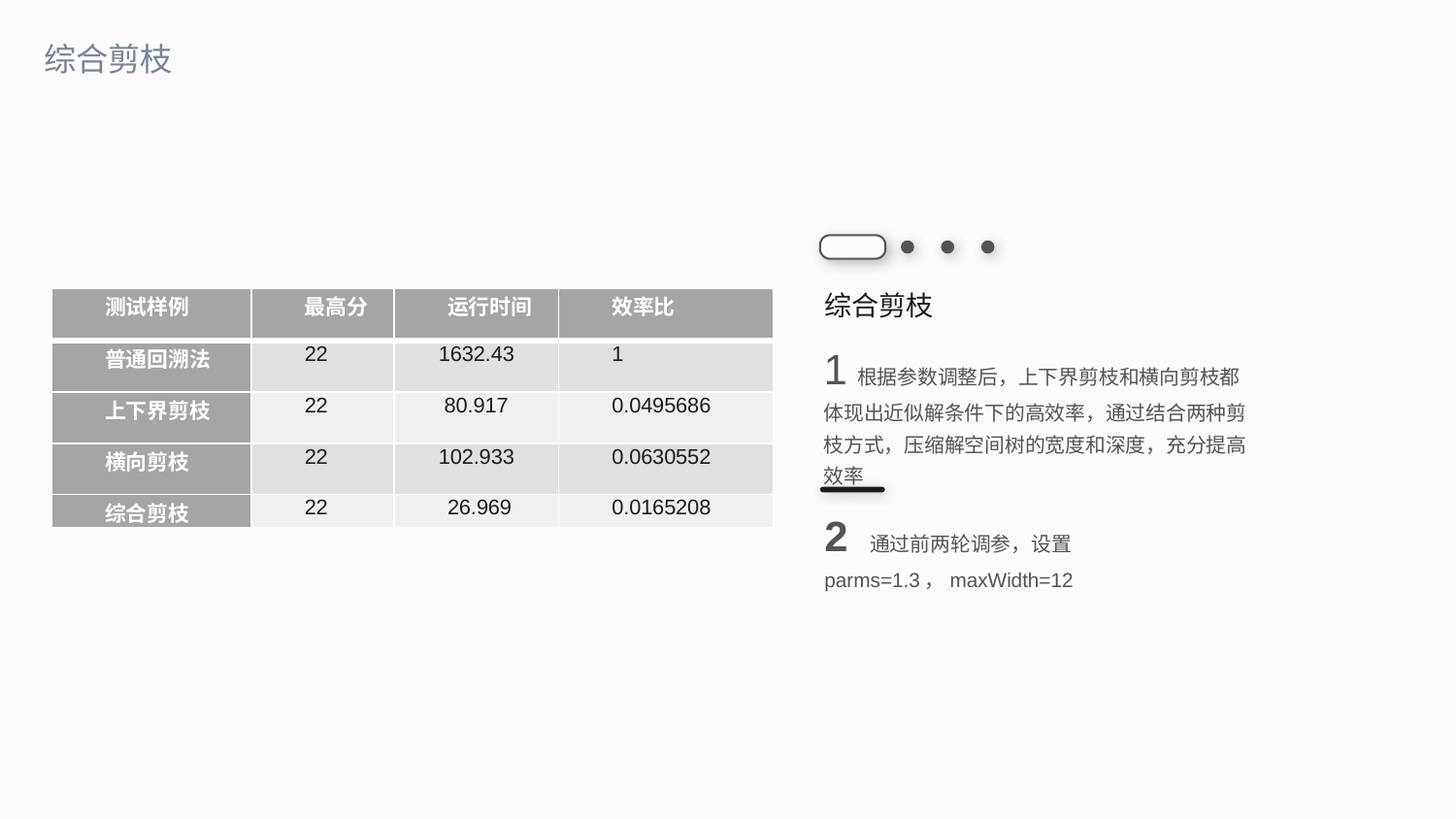

综合剪枝

综合剪枝
1根据参数调整后，上下界剪枝和横向剪枝都体现出近似解条件下的高效率，通过结合两种剪枝方式，压缩解空间树的宽度和深度，充分提高效率
| 测试样例 | 最高分 | 运行时间 | 效率比 |
| --- | --- | --- | --- |
| 普通回溯法 | 22 | 1632.43 | 1 |
| 上下界剪枝 | 22 | 80.917 | 0.0495686 |
| 横向剪枝 | 22 | 102.933 | 0.0630552 |
| 综合剪枝 | 22 | 26.969 | 0.0165208 |
2 通过前两轮调参，设置parms=1.3，maxWidth=12